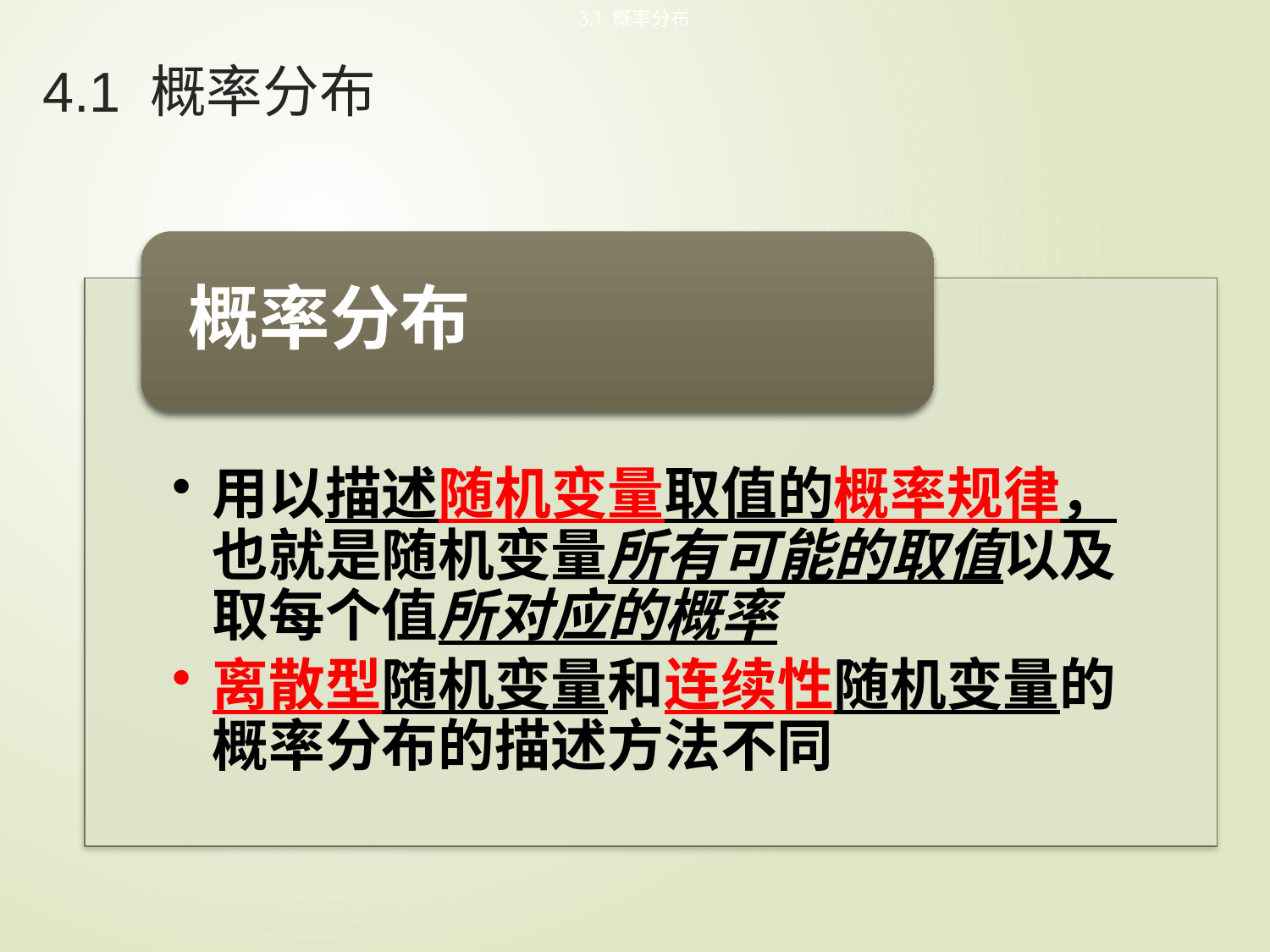

3.1 概率分布
# 4.1 概率分布
用以描述随机变量取值的概率规律，也就是随机变量所有可能的取值以及取每个值所对应的概率
离散型随机变量和连续性随机变量的概率分布的描述方法不同
概率分布